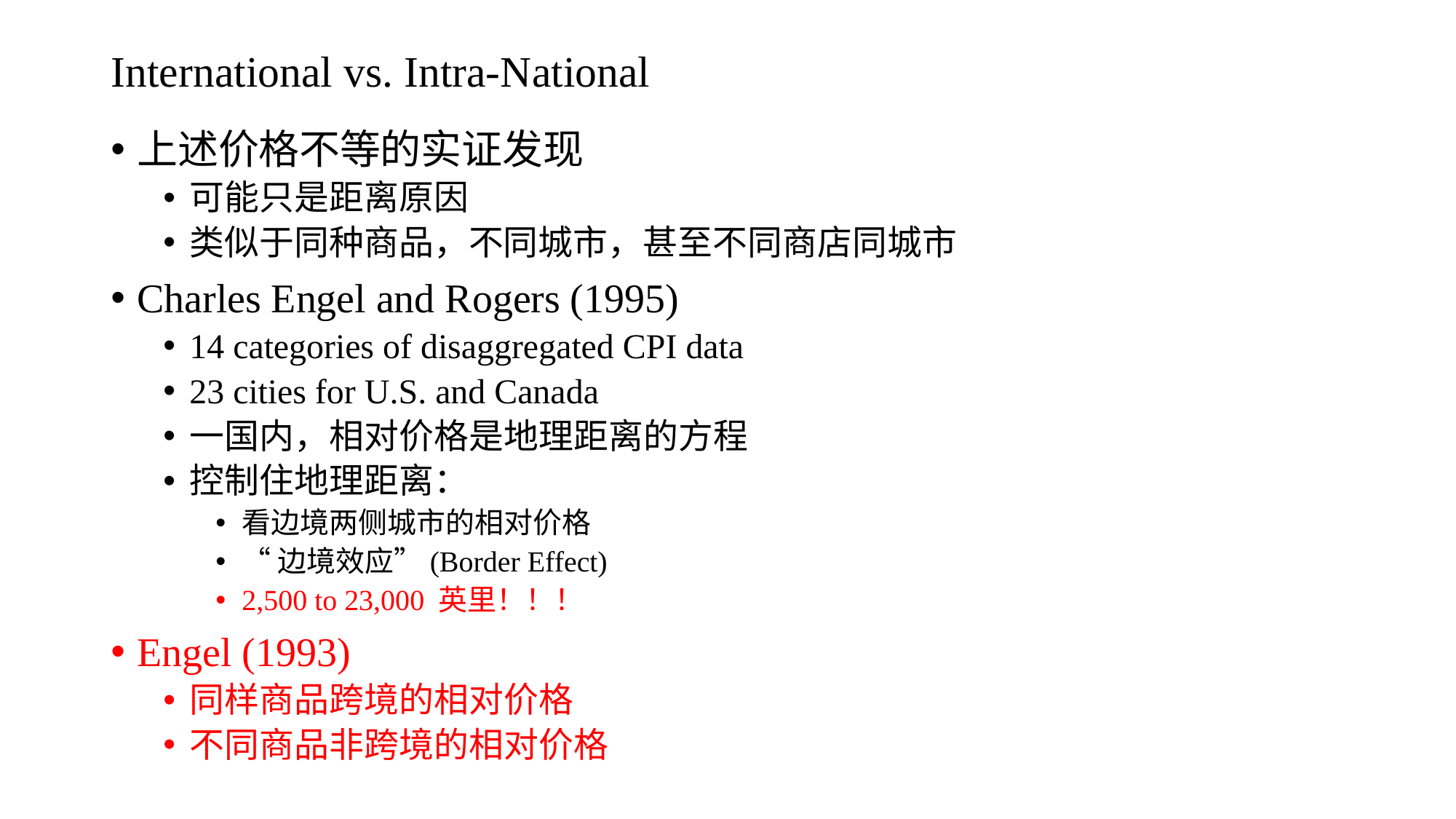

# International vs. Intra-National
上述价格不等的实证发现
可能只是距离原因
类似于同种商品，不同城市，甚至不同商店同城市
Charles Engel and Rogers (1995)
14 categories of disaggregated CPI data
23 cities for U.S. and Canada
一国内，相对价格是地理距离的方程
控制住地理距离：
看边境两侧城市的相对价格
“边境效应”(Border Effect)
2,500 to 23,000 英里！！！
Engel (1993)
同样商品跨境的相对价格
不同商品非跨境的相对价格